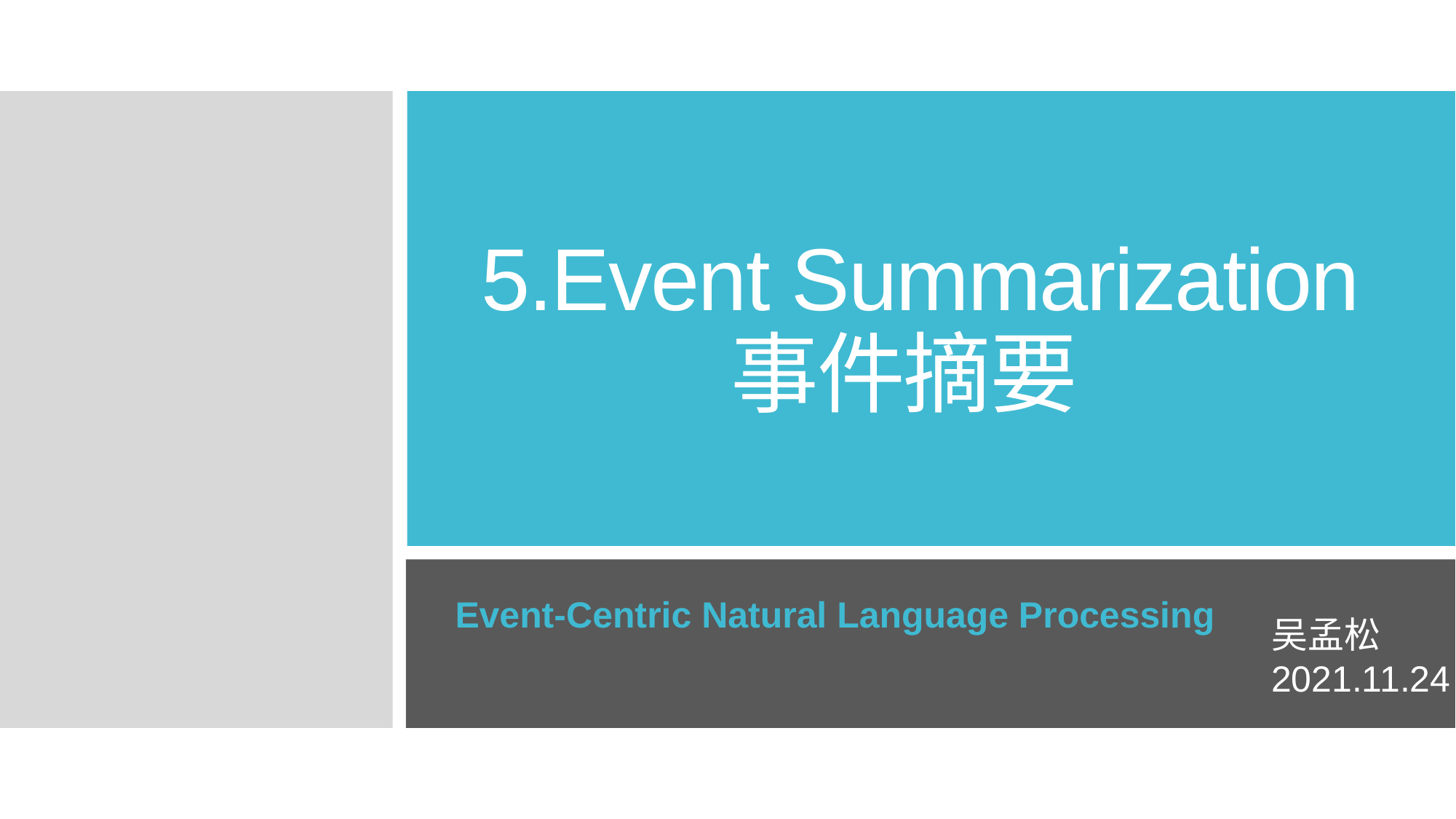

5.Event Summarization
           事件摘要

Event-Centric Natural Language Processing

吴孟松
2021.11.24